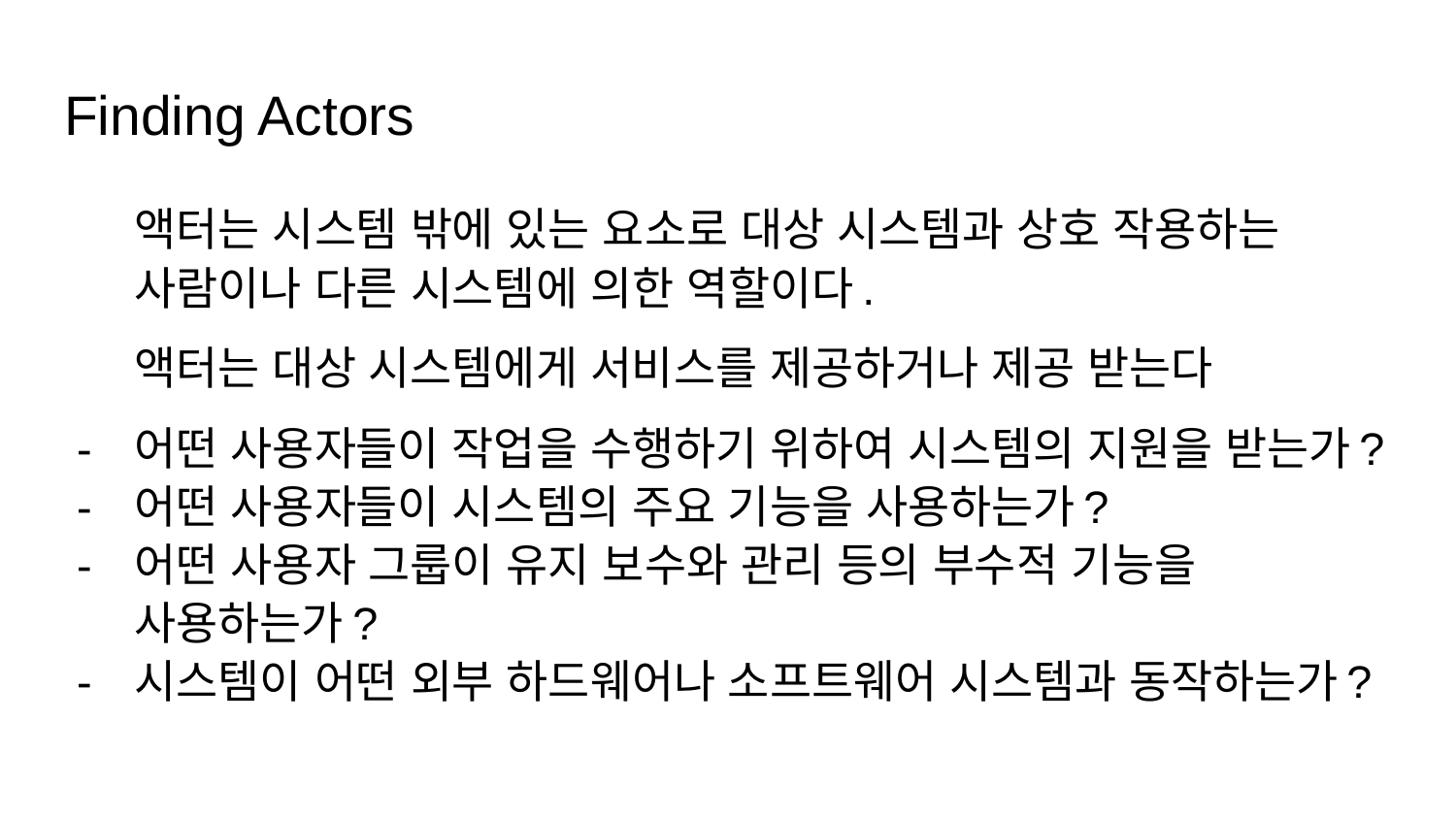

# Finding Actors
액터는 시스템 밖에 있는 요소로 대상 시스템과 상호 작용하는 사람이나 다른 시스템에 의한 역할이다.
액터는 대상 시스템에게 서비스를 제공하거나 제공 받는다
어떤 사용자들이 작업을 수행하기 위하여 시스템의 지원을 받는가?
어떤 사용자들이 시스템의 주요 기능을 사용하는가?
어떤 사용자 그룹이 유지 보수와 관리 등의 부수적 기능을 사용하는가?
시스템이 어떤 외부 하드웨어나 소프트웨어 시스템과 동작하는가?